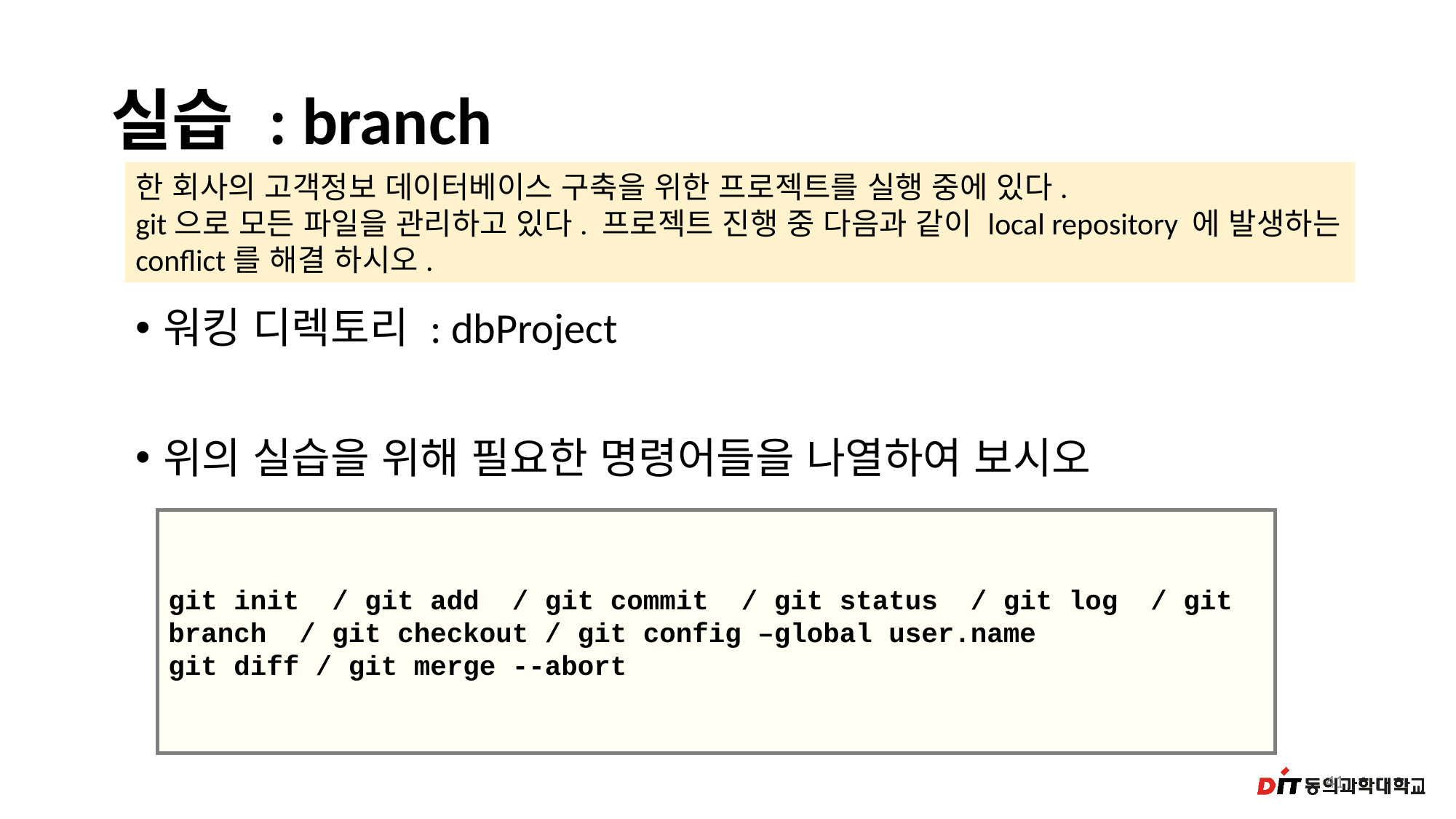

# 실습 : branch
한 회사의 고객정보 데이터베이스 구축을 위한 프로젝트를 실행 중에 있다.
git으로 모든 파일을 관리하고 있다. 프로젝트 진행 중 다음과 같이 local repository 에 발생하는 conflict를 해결 하시오.
워킹 디렉토리 : dbProject

위의 실습을 위해 필요한 명령어들을 나열하여 보시오

git init  / git add  / git commit  / git status  / git log  / git branch  / git checkout / git config –global user.name
git diff / git merge --abort
41